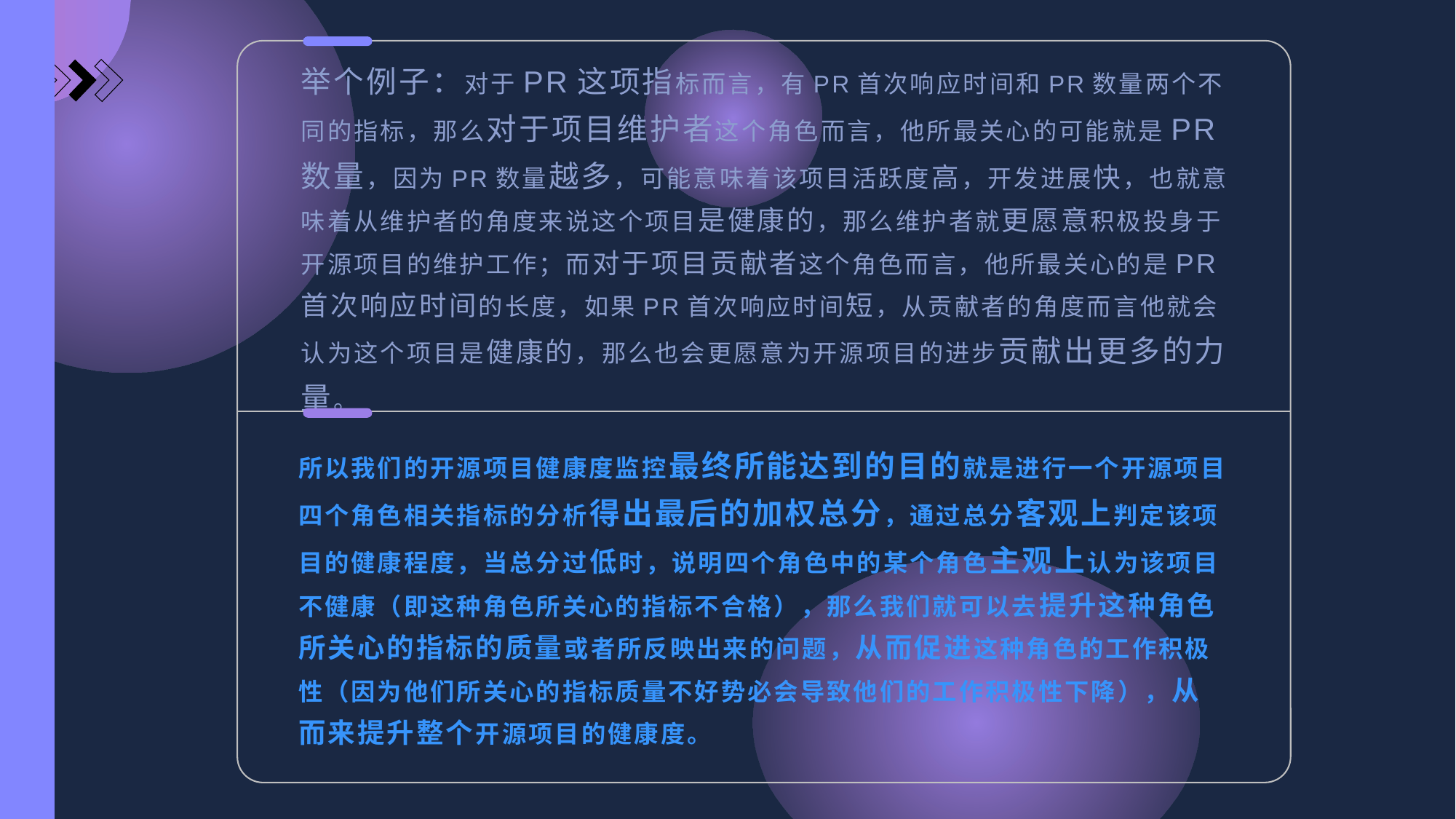

举个例子：对于PR这项指标而言，有PR首次响应时间和PR数量两个不同的指标，那么对于项目维护者这个角色而言，他所最关心的可能就是PR数量，因为PR数量越多，可能意味着该项目活跃度高，开发进展快，也就意味着从维护者的角度来说这个项目是健康的，那么维护者就更愿意积极投身于开源项目的维护工作；而对于项目贡献者这个角色而言，他所最关心的是PR首次响应时间的长度，如果PR首次响应时间短，从贡献者的角度而言他就会认为这个项目是健康的，那么也会更愿意为开源项目的进步贡献出更多的力量。

所以我们的开源项目健康度监控最终所能达到的目的就是进行一个开源项目四个角色相关指标的分析得出最后的加权总分，通过总分客观上判定该项目的健康程度，当总分过低时，说明四个角色中的某个角色主观上认为该项目不健康（即这种角色所关心的指标不合格），那么我们就可以去提升这种角色所关心的指标的质量或者所反映出来的问题，从而促进这种角色的工作积极性（因为他们所关心的指标质量不好势必会导致他们的工作积极性下降），从而来提升整个开源项目的健康度。